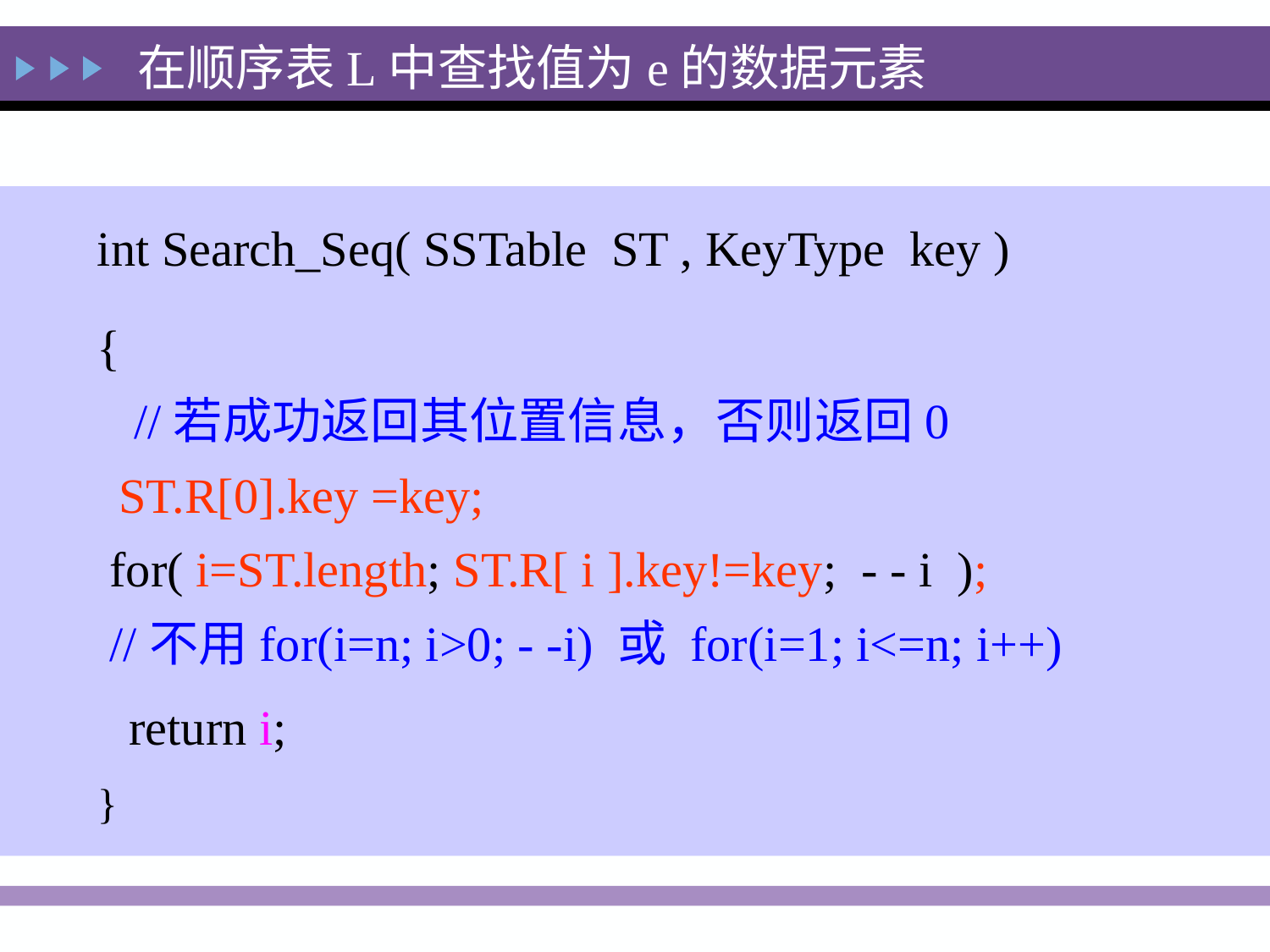

在顺序表L中查找值为e的数据元素

int Search_Seq( SSTable  ST , KeyType  key )
{
   //若成功返回其位置信息，否则返回0
  ST.R[0].key =key;
 for( i=ST.length; ST.R[ i ].key!=key;  - - i  );
 //不用for(i=n; i>0; - -i) 或 for(i=1; i<=n; i++)
   return i;
}